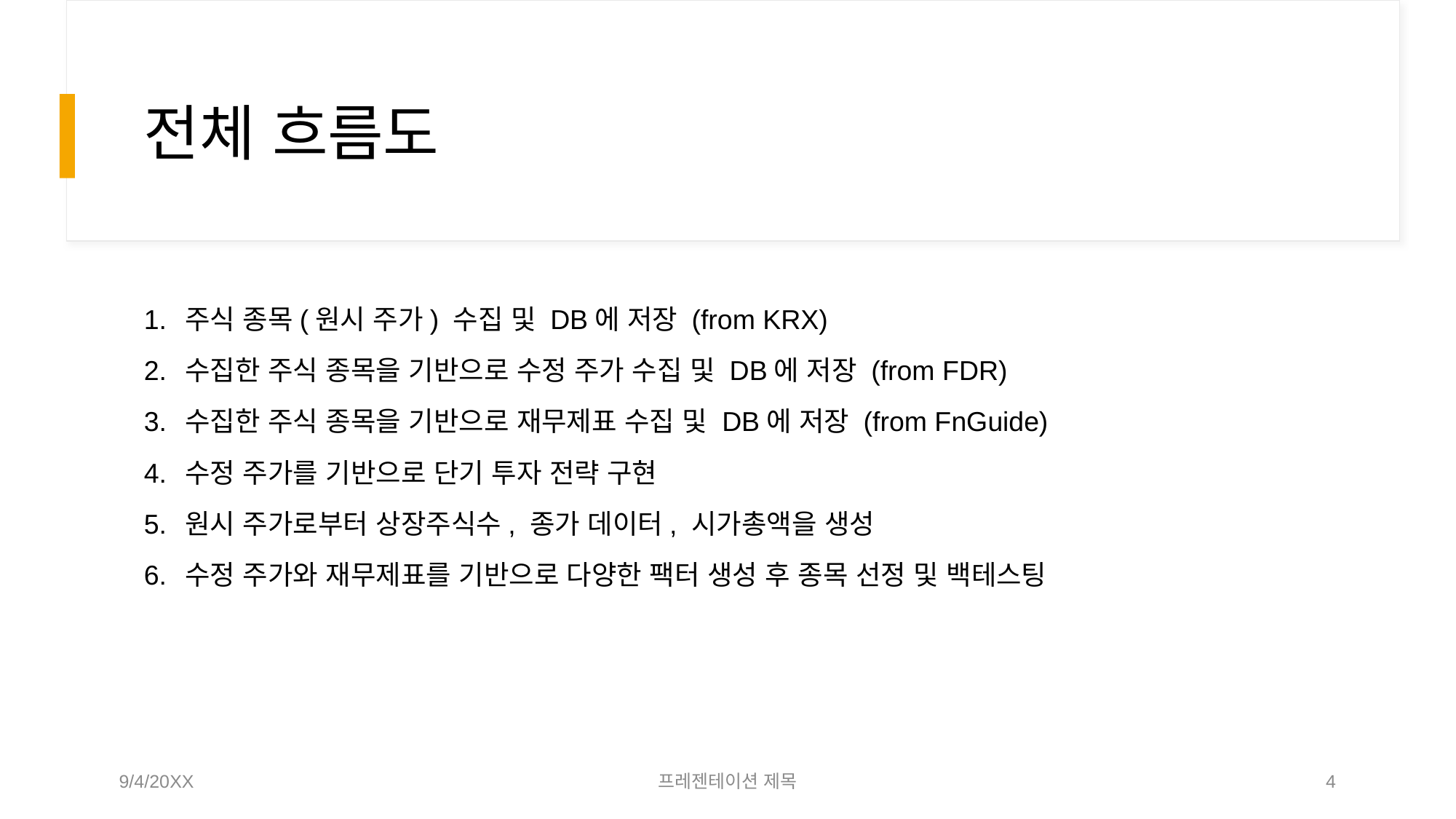

# 전체 흐름도
주식 종목(원시 주가) 수집 및 DB에 저장 (from KRX)
수집한 주식 종목을 기반으로 수정 주가 수집 및 DB에 저장 (from FDR)
수집한 주식 종목을 기반으로 재무제표 수집 및 DB에 저장 (from FnGuide)
수정 주가를 기반으로 단기 투자 전략 구현
원시 주가로부터 상장주식수, 종가 데이터, 시가총액을 생성
수정 주가와 재무제표를 기반으로 다양한 팩터 생성 후 종목 선정 및 백테스팅
9/4/20XX
프레젠테이션 제목
4